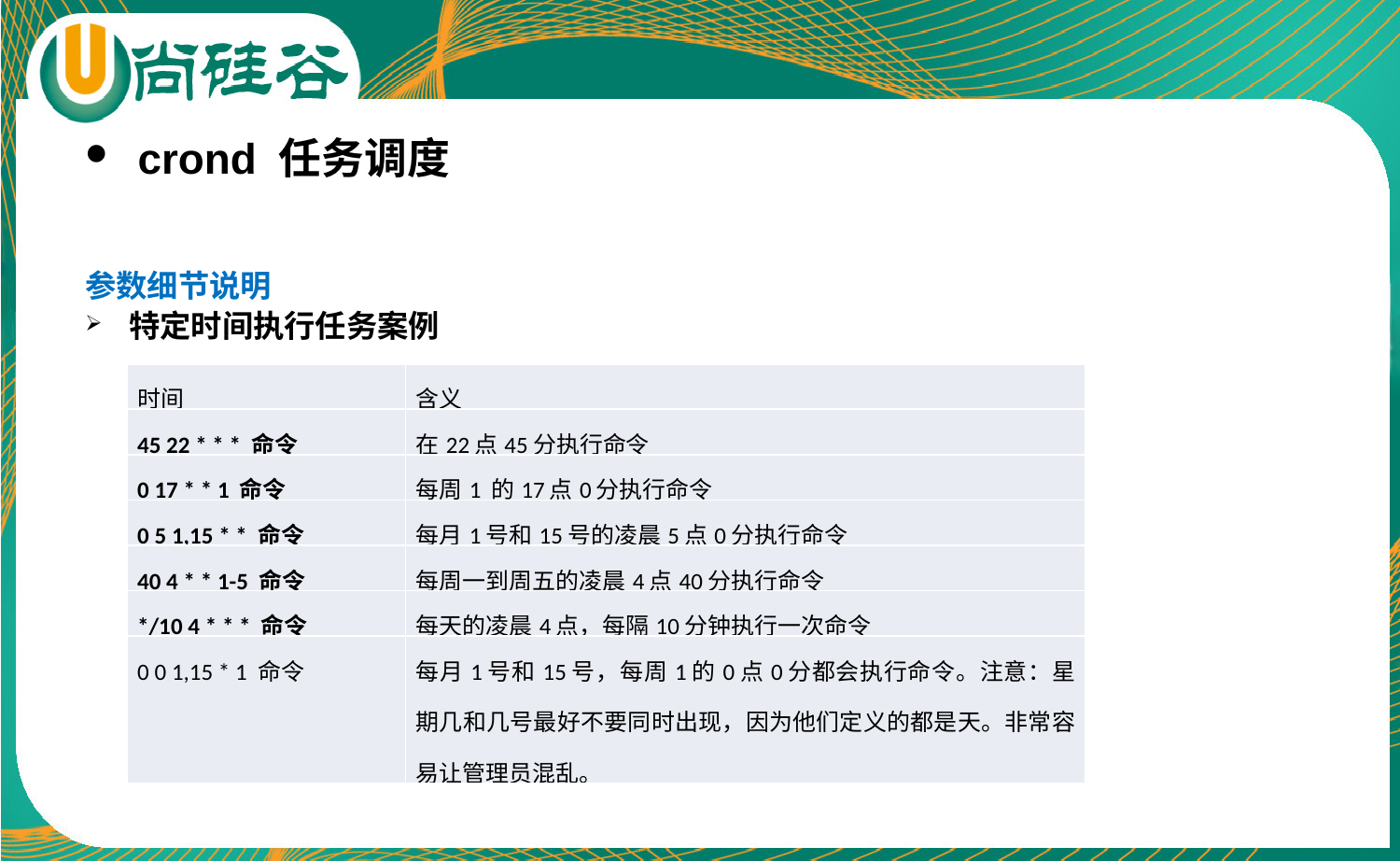

crond 任务调度

参数细节说明
特定时间执行任务案例

| 时间 | 含义 |
| --- | --- |
| 45 22 \* \* \* 命令 | 在22点45分执行命令 |
| 0 17 \* \* 1 命令 | 每周1 的17点0分执行命令 |
| 0 5 1,15 \* \* 命令 | 每月1号和15号的凌晨5点0分执行命令 |
| 40 4 \* \* 1-5 命令 | 每周一到周五的凌晨4点40分执行命令 |
| \*/10 4 \* \* \* 命令 | 每天的凌晨4点，每隔10分钟执行一次命令 |
| 0 0 1,15 \* 1 命令 | 每月1号和15号，每周1的0点0分都会执行命令。注意：星期几和几号最好不要同时出现，因为他们定义的都是天。非常容易让管理员混乱。 |